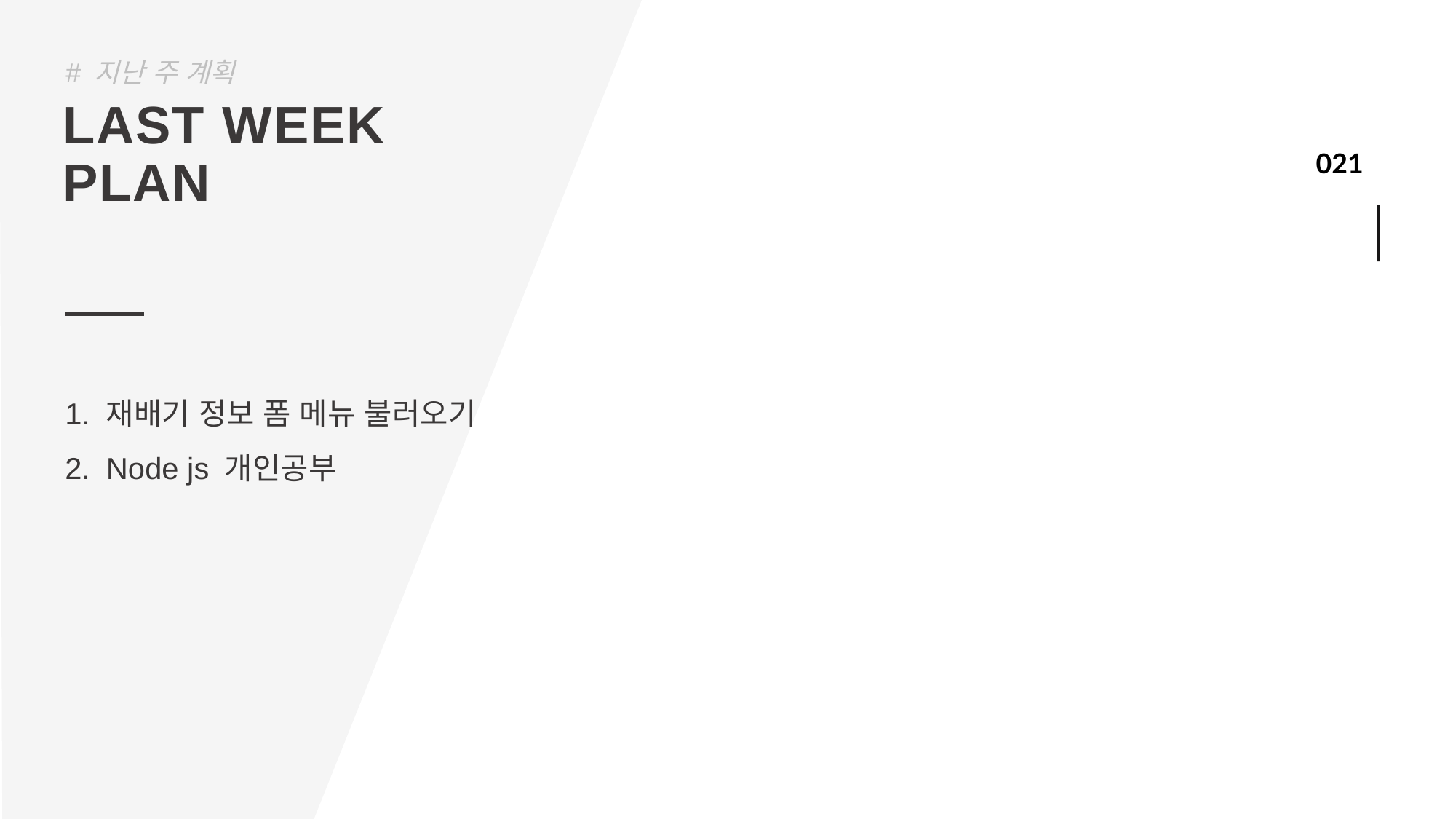

# 지난 주 계획
LAST WEEK
PLAN
재배기 정보 폼 메뉴 불러오기
Node js 개인공부